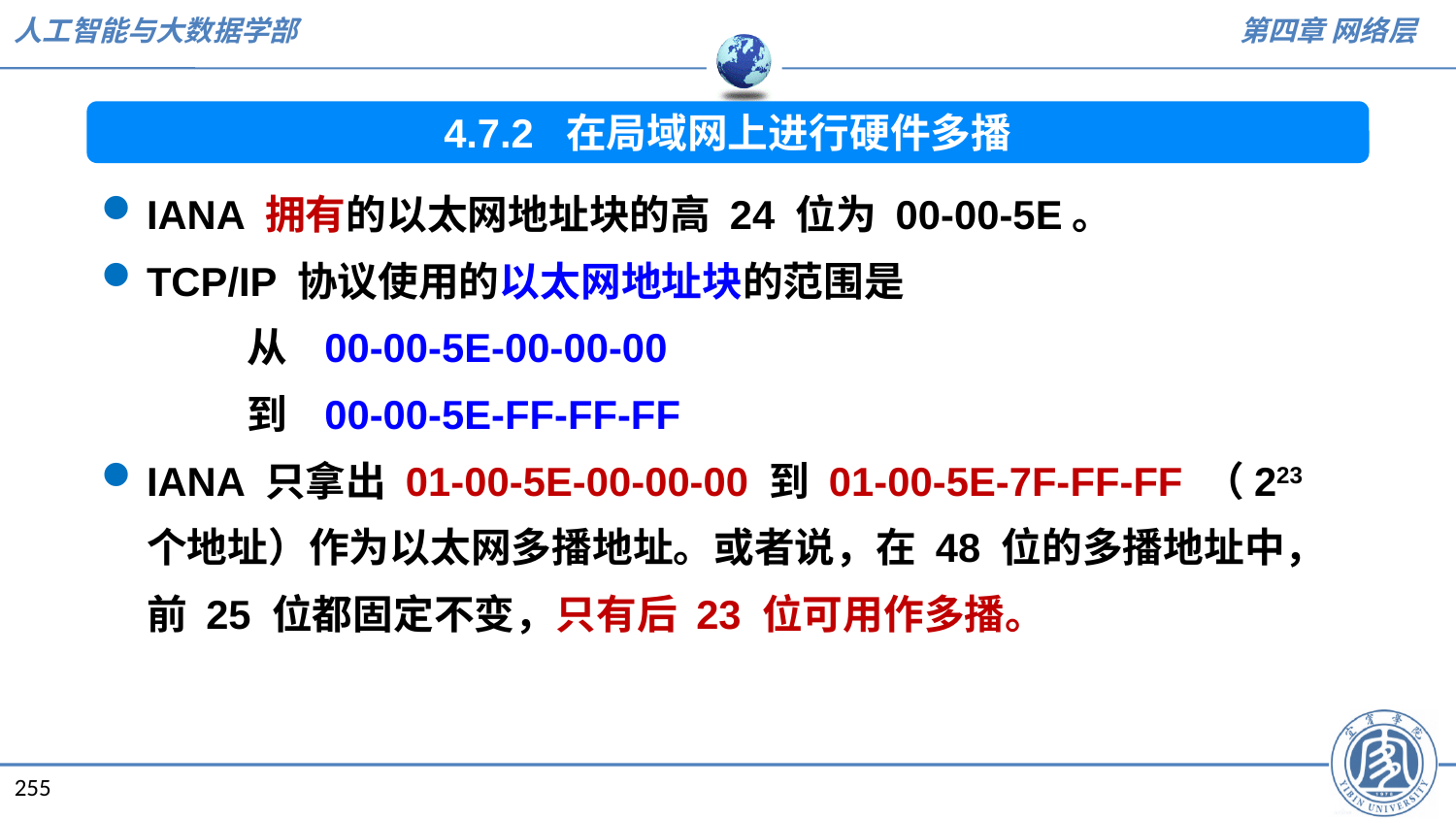

4.7.2  在局域网上进行硬件多播

IANA 拥有的以太网地址块的高 24 位为 00-00-5E。
TCP/IP 协议使用的以太网地址块的范围是
	从   00-00-5E-00-00-00
	到   00-00-5E-FF-FF-FF
IANA 只拿出 01-00-5E-00-00-00 到 01-00-5E-7F-FF-FF （223 个地址）作为以太网多播地址。或者说，在 48 位的多播地址中，前 25 位都固定不变，只有后 23 位可用作多播。
255